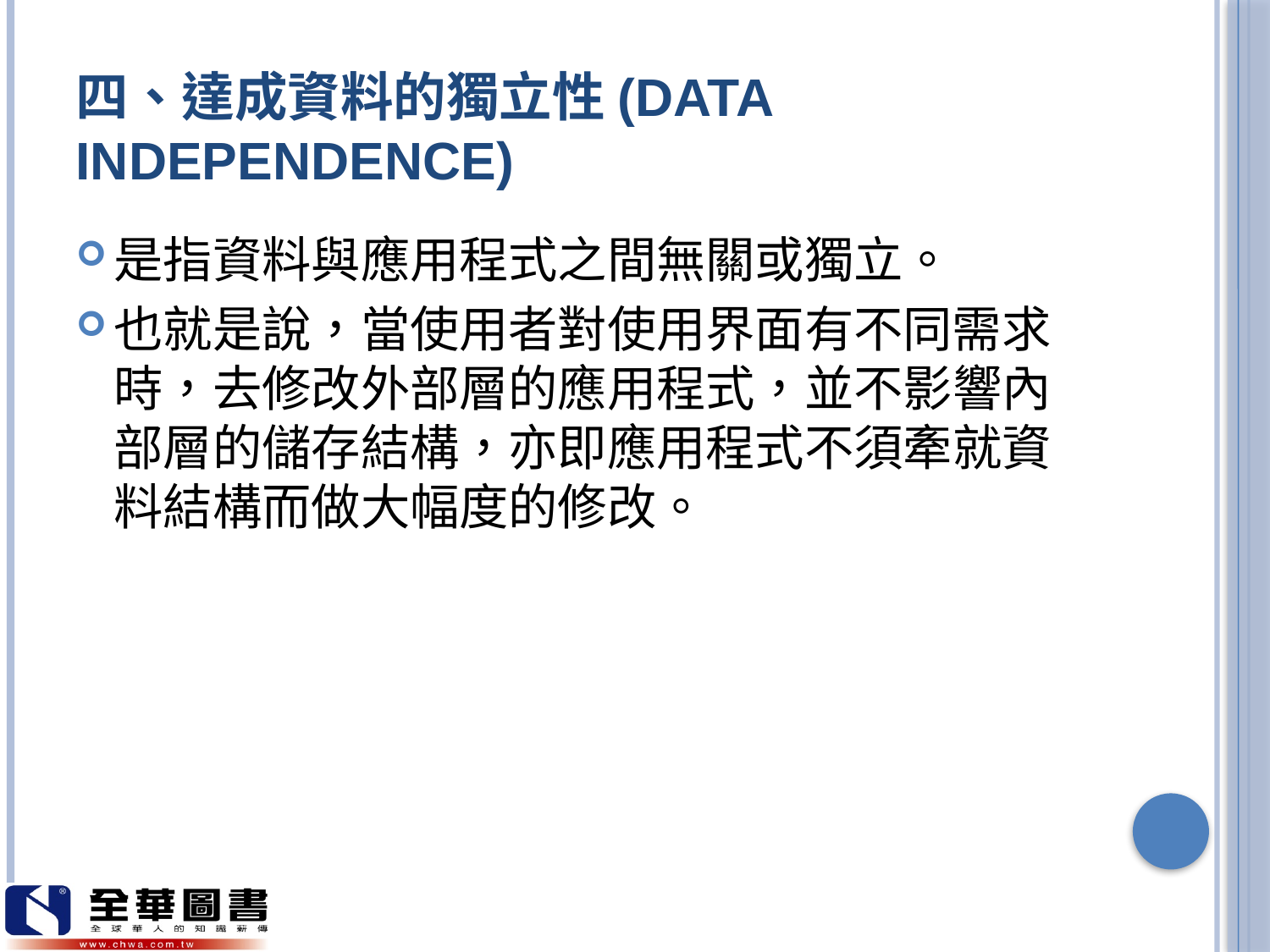

# 四、達成資料的獨立性(Data Independence)
是指資料與應用程式之間無關或獨立。
也就是說，當使用者對使用界面有不同需求時，去修改外部層的應用程式，並不影響內部層的儲存結構，亦即應用程式不須牽就資料結構而做大幅度的修改。